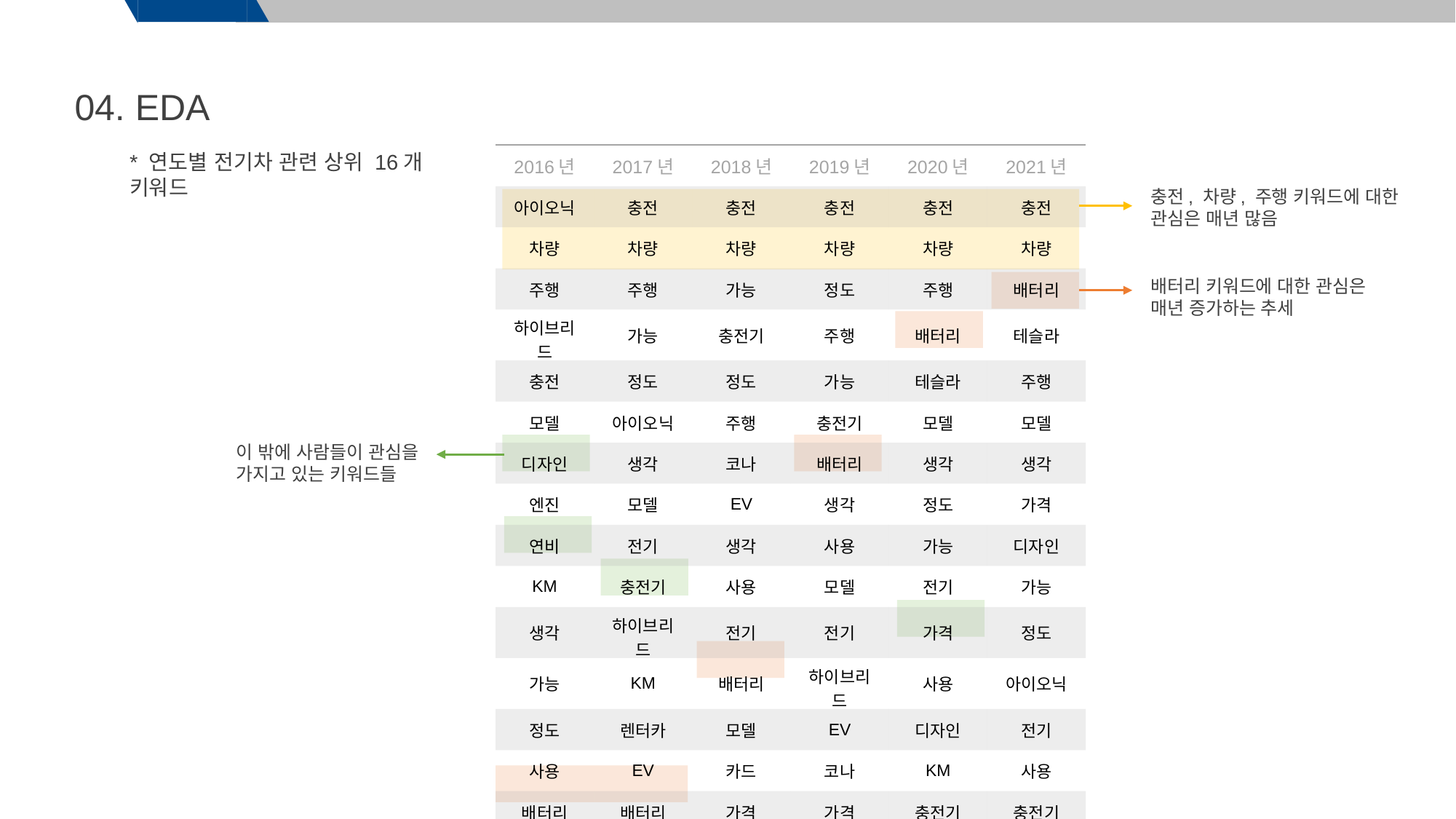

04. EDA
* 연도별 전기차 관련 상위 16개 키워드
| 2016년 | 2017년 | 2018년 | 2019년 | 2020년 | 2021년 |
| --- | --- | --- | --- | --- | --- |
| 아이오닉 | 충전 | 충전 | 충전 | 충전 | 충전 |
| 차량 | 차량 | 차량 | 차량 | 차량 | 차량 |
| 주행 | 주행 | 가능 | 정도 | 주행 | 배터리 |
| 하이브리드 | 가능 | 충전기 | 주행 | 배터리 | 테슬라 |
| 충전 | 정도 | 정도 | 가능 | 테슬라 | 주행 |
| 모델 | 아이오닉 | 주행 | 충전기 | 모델 | 모델 |
| 디자인 | 생각 | 코나 | 배터리 | 생각 | 생각 |
| 엔진 | 모델 | EV | 생각 | 정도 | 가격 |
| 연비 | 전기 | 생각 | 사용 | 가능 | 디자인 |
| KM | 충전기 | 사용 | 모델 | 전기 | 가능 |
| 생각 | 하이브리드 | 전기 | 전기 | 가격 | 정도 |
| 가능 | KM | 배터리 | 하이브리드 | 사용 | 아이오닉 |
| 정도 | 렌터카 | 모델 | EV | 디자인 | 전기 |
| 사용 | EV | 카드 | 코나 | KM | 사용 |
| 배터리 | 배터리 | 가격 | 가격 | 충전기 | 충전기 |
충전, 차량, 주행 키워드에 대한
관심은 매년 많음

배터리 키워드에 대한 관심은
매년 증가하는 추세

이 밖에 사람들이 관심을
가지고 있는 키워드들